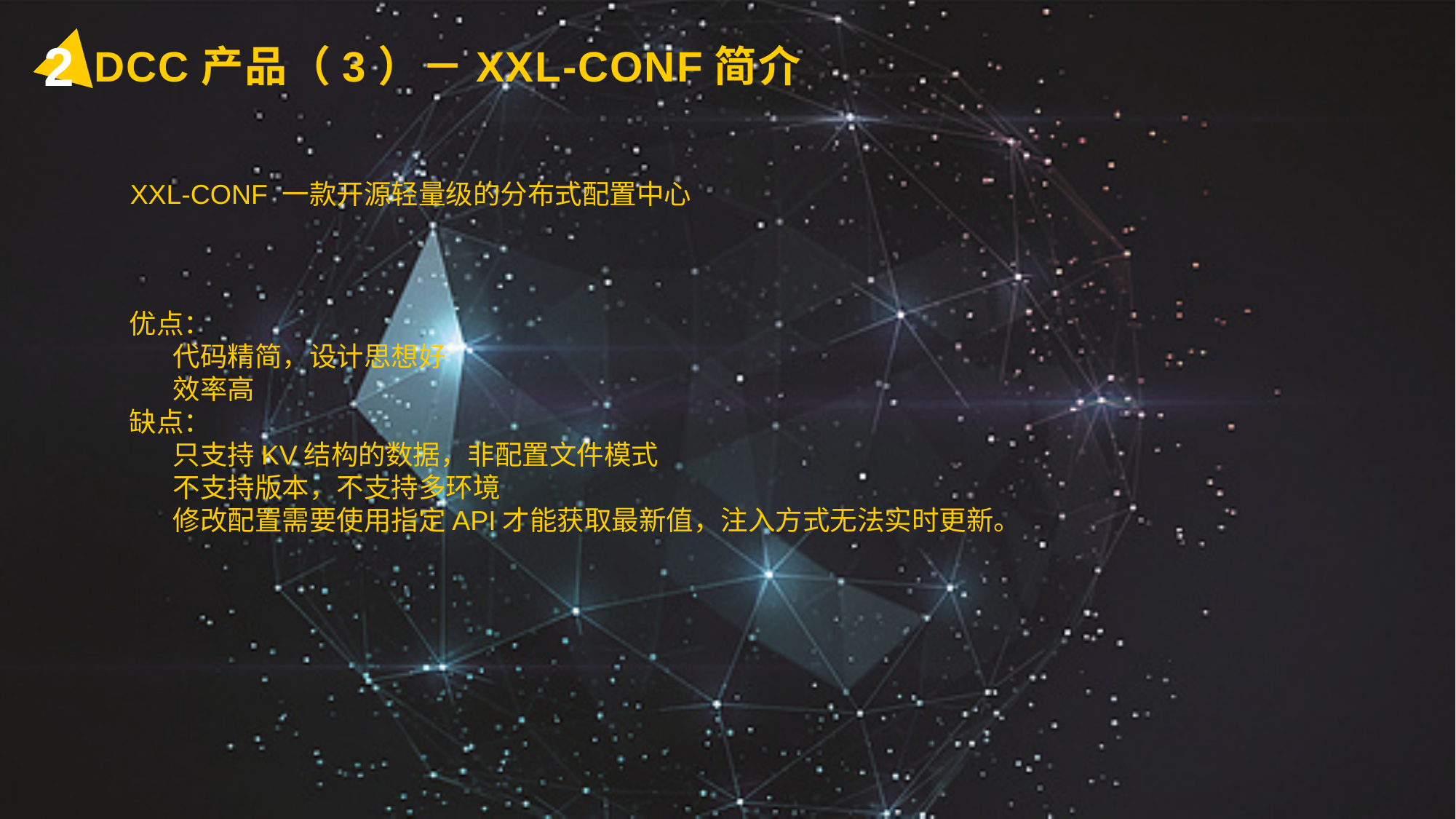

2
DCC产品（3）－XXL-CONF简介

XXL-CONF 一款开源轻量级的分布式配置中心
优点：
      代码精简，设计思想好
      效率高
缺点：
      只支持KV结构的数据，非配置文件模式
      不支持版本，不支持多环境
      修改配置需要使用指定API才能获取最新值，注入方式无法实时更新。